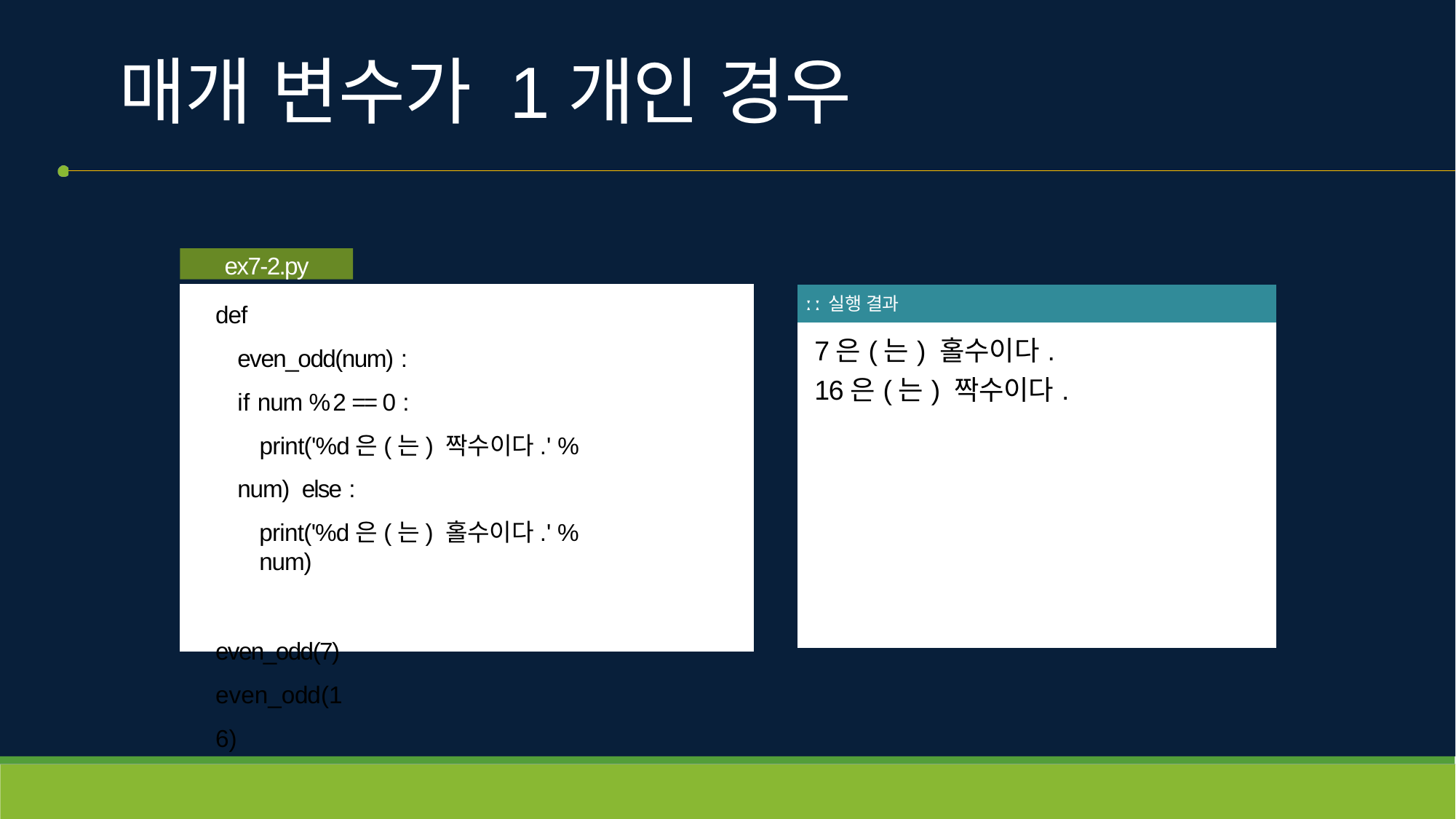

# 매개 변수가 1개인 경우

ex7-2.py
def even_odd(num) :  if num % 2 == 0 :
print('%d은(는) 짝수이다.' % num)  else :
print('%d은(는) 홀수이다.' % num)

even_odd(7)  even_odd(16)

| ː ː 실행 결과 |
| --- |
| 7은(는) 홀수이다. 16은(는) 짝수이다. |